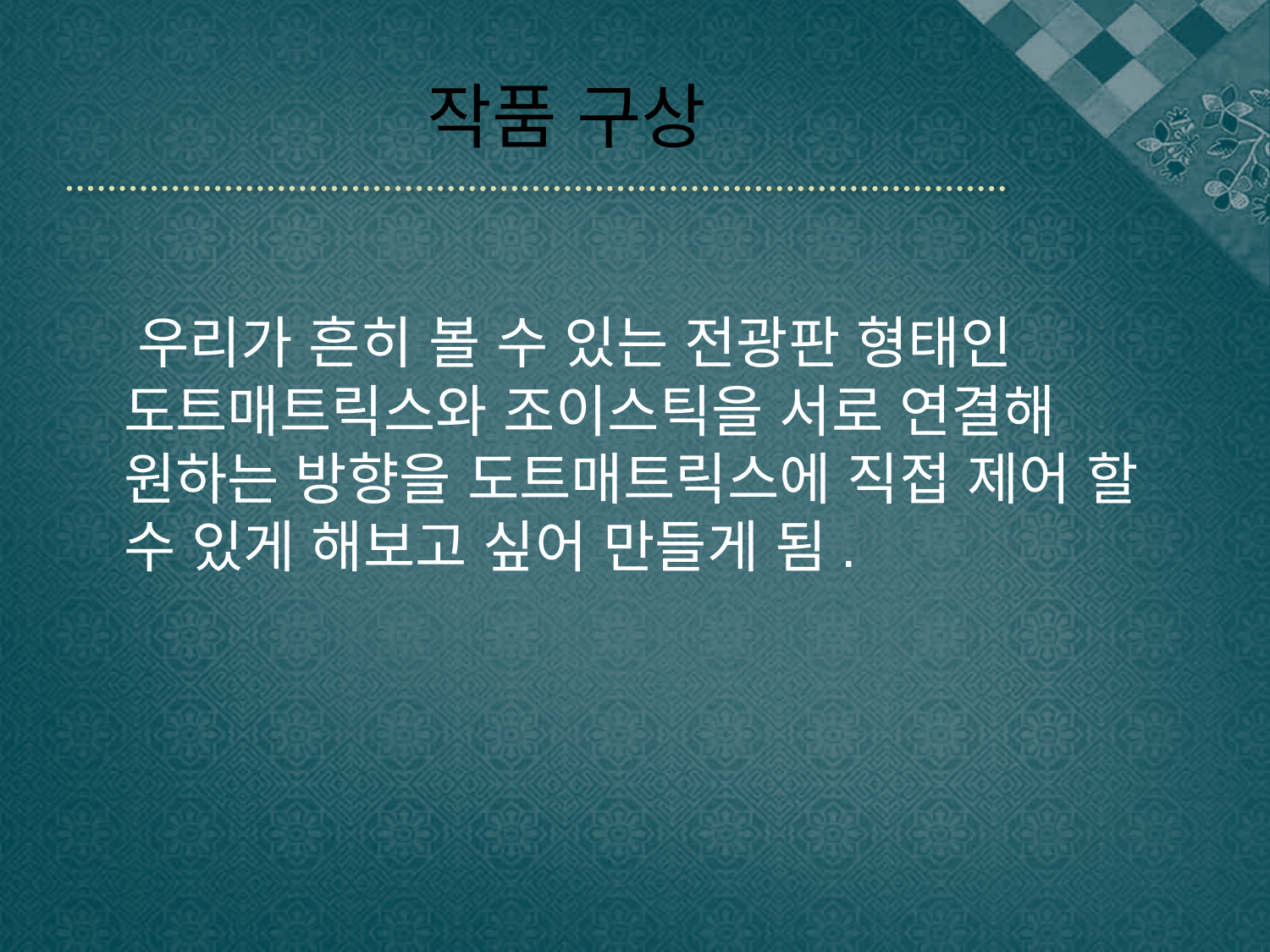

# 작품 구상

   우리가 흔히 볼 수 있는 전광판 형태인  도트매트릭스와 조이스틱을 서로 연결해 원하는 방향을 도트매트릭스에 직접 제어 할 수 있게 해보고 싶어 만들게 됨.